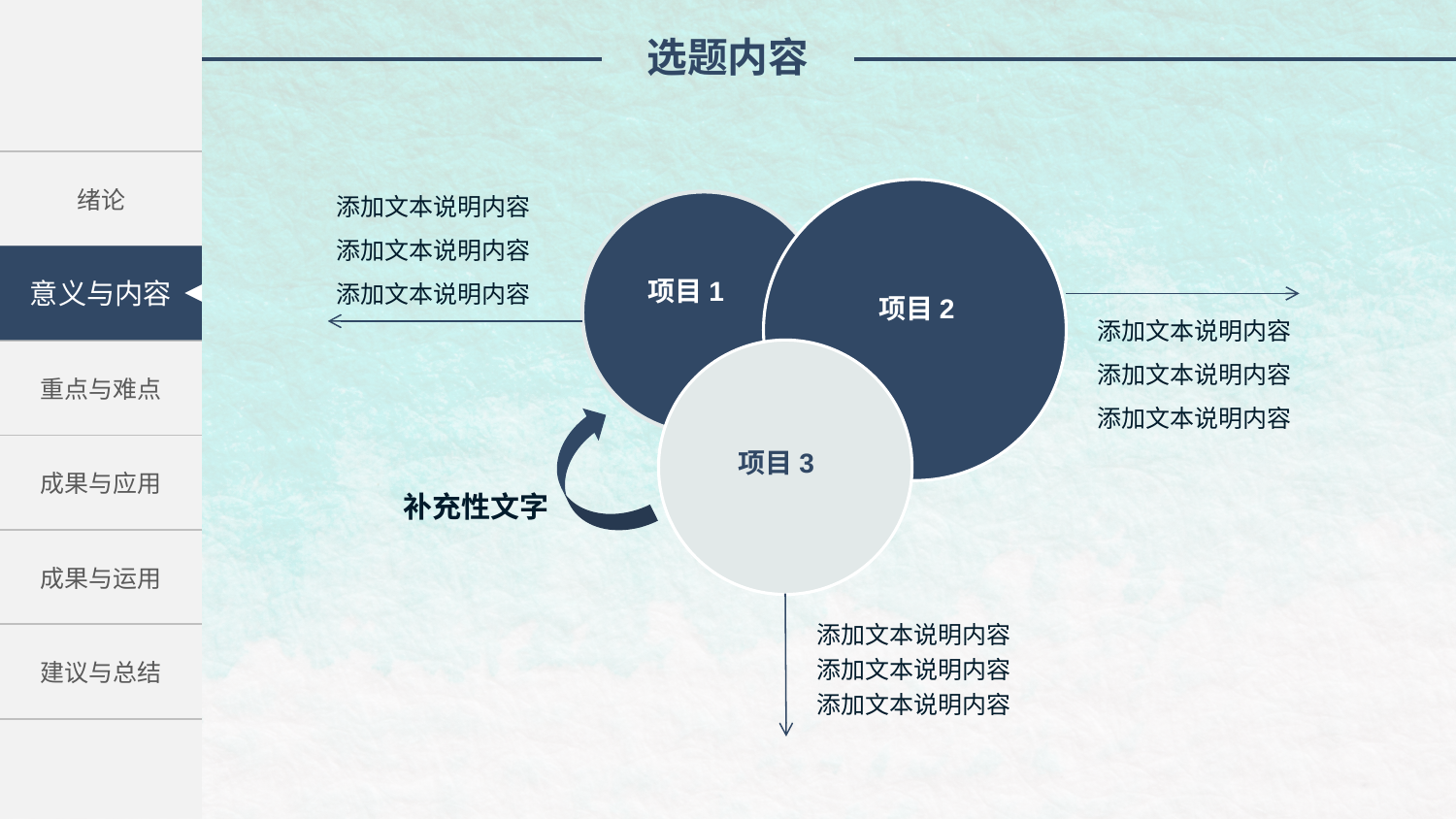

选题内容
| 绪论 |
| --- |
| 研究方法与思路 |
| 重点与难点 |
| 成果与应用 |
| 成果与运用 |
| 建议与总结 |
添加文本说明内容
添加文本说明内容
添加文本说明内容

意义与内容

项目1
项目2
添加文本说明内容
添加文本说明内容
添加文本说明内容

项目3
补充性文字
添加文本说明内容
添加文本说明内容
添加文本说明内容